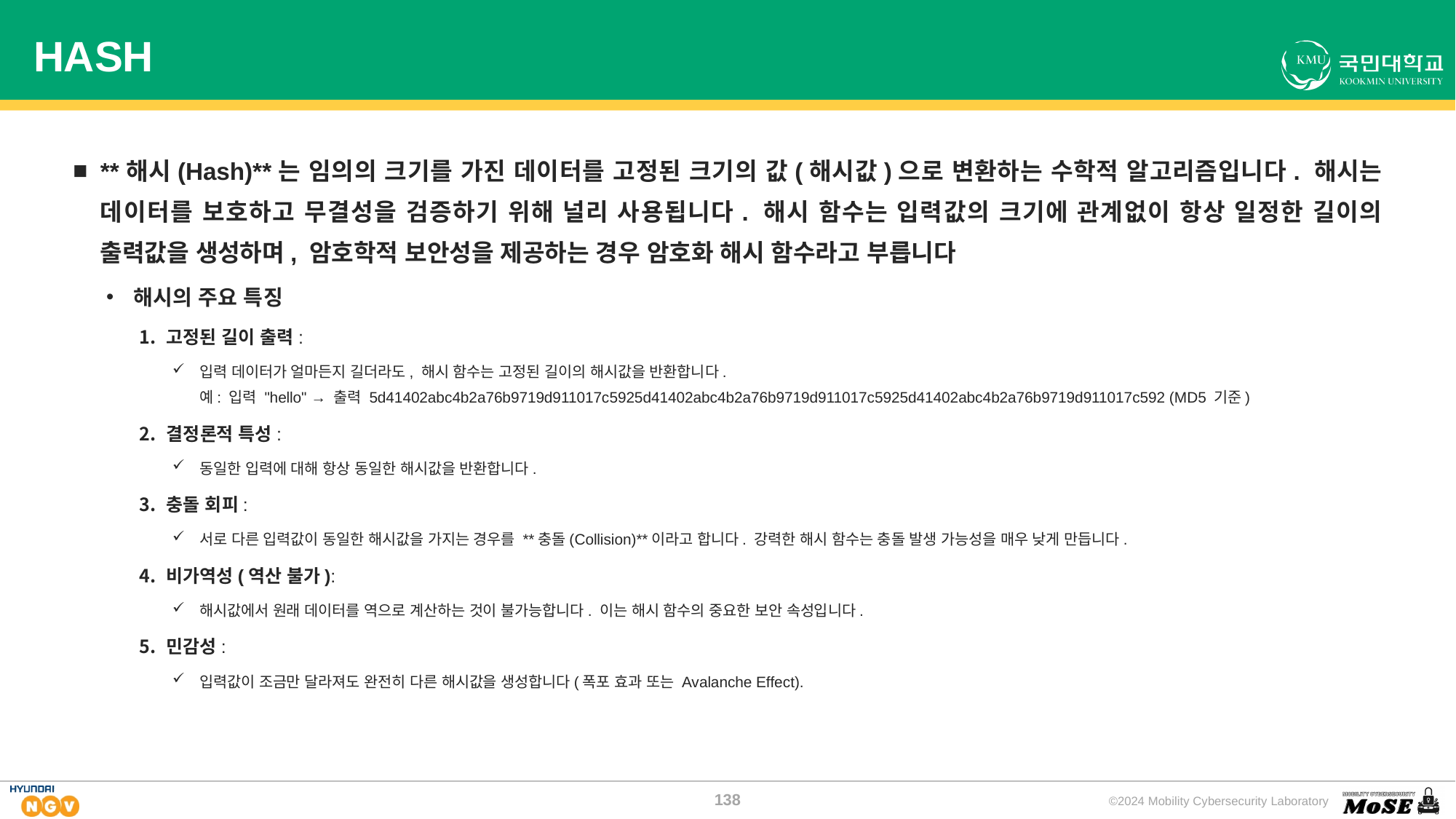

# HASH
**해시(Hash)**는 임의의 크기를 가진 데이터를 고정된 크기의 값(해시값)으로 변환하는 수학적 알고리즘입니다. 해시는 데이터를 보호하고 무결성을 검증하기 위해 널리 사용됩니다. 해시 함수는 입력값의 크기에 관계없이 항상 일정한 길이의 출력값을 생성하며, 암호학적 보안성을 제공하는 경우 암호화 해시 함수라고 부릅니다
해시의 주요 특징
고정된 길이 출력:
입력 데이터가 얼마든지 길더라도, 해시 함수는 고정된 길이의 해시값을 반환합니다.
예: 입력 "hello" → 출력 5d41402abc4b2a76b9719d911017c5925d41402abc4b2a76b9719d911017c5925d41402abc4b2a76b9719d911017c592 (MD5 기준)
결정론적 특성:
동일한 입력에 대해 항상 동일한 해시값을 반환합니다.
충돌 회피:
서로 다른 입력값이 동일한 해시값을 가지는 경우를 **충돌(Collision)**이라고 합니다. 강력한 해시 함수는 충돌 발생 가능성을 매우 낮게 만듭니다.
비가역성(역산 불가):
해시값에서 원래 데이터를 역으로 계산하는 것이 불가능합니다. 이는 해시 함수의 중요한 보안 속성입니다.
민감성:
입력값이 조금만 달라져도 완전히 다른 해시값을 생성합니다(폭포 효과 또는 Avalanche Effect).